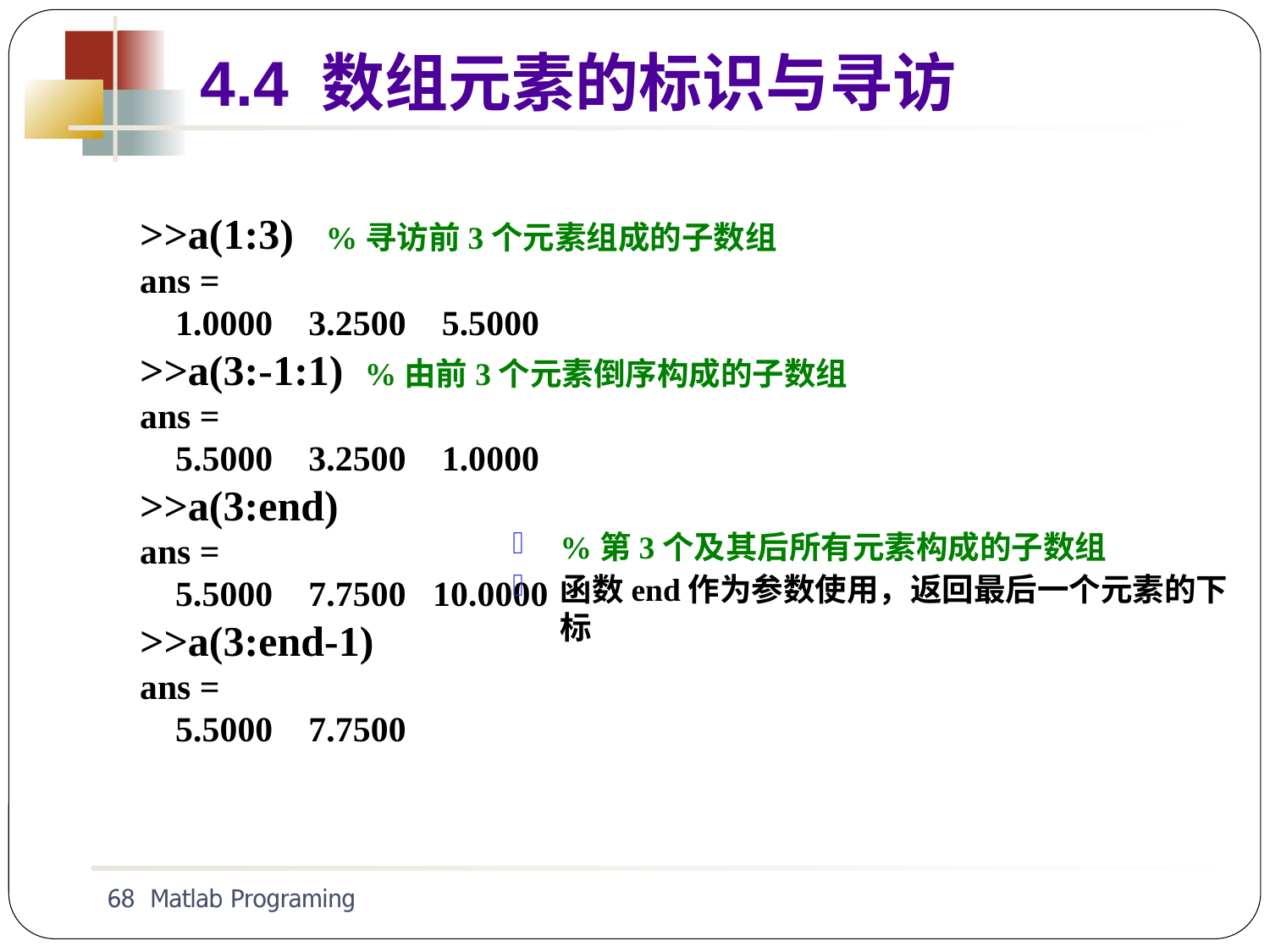

>>a(1:3)   %寻访前3个元素组成的子数组
ans =
    1.0000    3.2500    5.5000
>>a(3:-1:1)  %由前3个元素倒序构成的子数组
ans =
    5.5000    3.2500    1.0000
>>a(3:end)
ans =
    5.5000    7.7500   10.0000
>>a(3:end-1)
ans =
    5.5000    7.7500

4.4 数组元素的标识与寻访
%第3个及其后所有元素构成的子数组
函数end作为参数使用，返回最后一个元素的下标

68  Matlab Programing